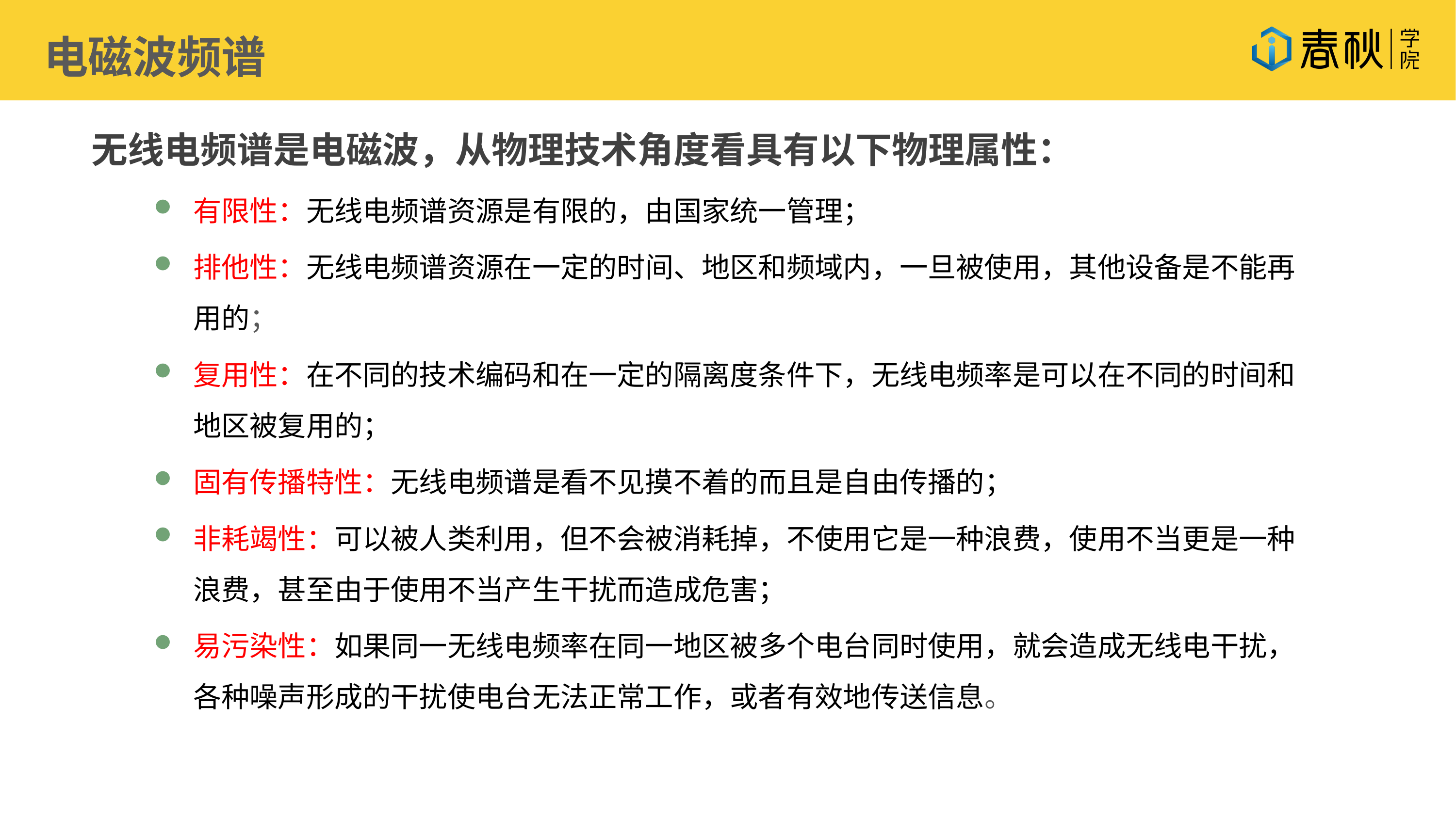

电磁波频谱
无线电频谱是电磁波，从物理技术角度看具有以下物理属性：
有限性：无线电频谱资源是有限的，由国家统一管理；
排他性：无线电频谱资源在一定的时间、地区和频域内，一旦被使用，其他设备是不能再用的；
复用性：在不同的技术编码和在一定的隔离度条件下，无线电频率是可以在不同的时间和地区被复用的；
固有传播特性：无线电频谱是看不见摸不着的而且是自由传播的；
非耗竭性：可以被人类利用，但不会被消耗掉，不使用它是一种浪费，使用不当更是一种浪费，甚至由于使用不当产生干扰而造成危害；
易污染性：如果同一无线电频率在同一地区被多个电台同时使用，就会造成无线电干扰，各种噪声形成的干扰使电台无法正常工作，或者有效地传送信息。